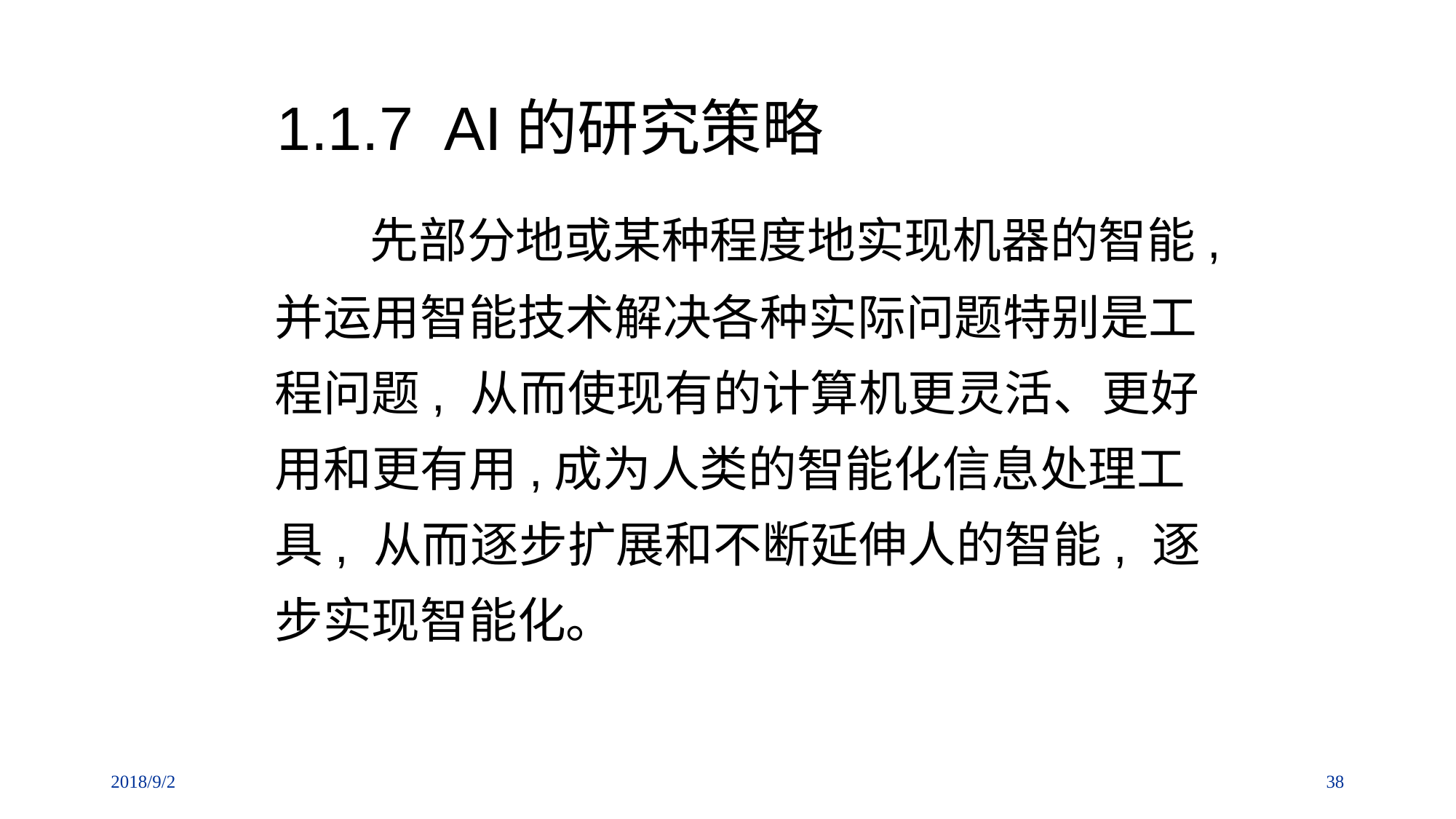

# 1.1.7  AI的研究策略
         先部分地或某种程度地实现机器的智能,并运用智能技术解决各种实际问题特别是工程问题, 从而使现有的计算机更灵活、更好用和更有用,成为人类的智能化信息处理工具, 从而逐步扩展和不断延伸人的智能, 逐步实现智能化。
38
2018/9/2